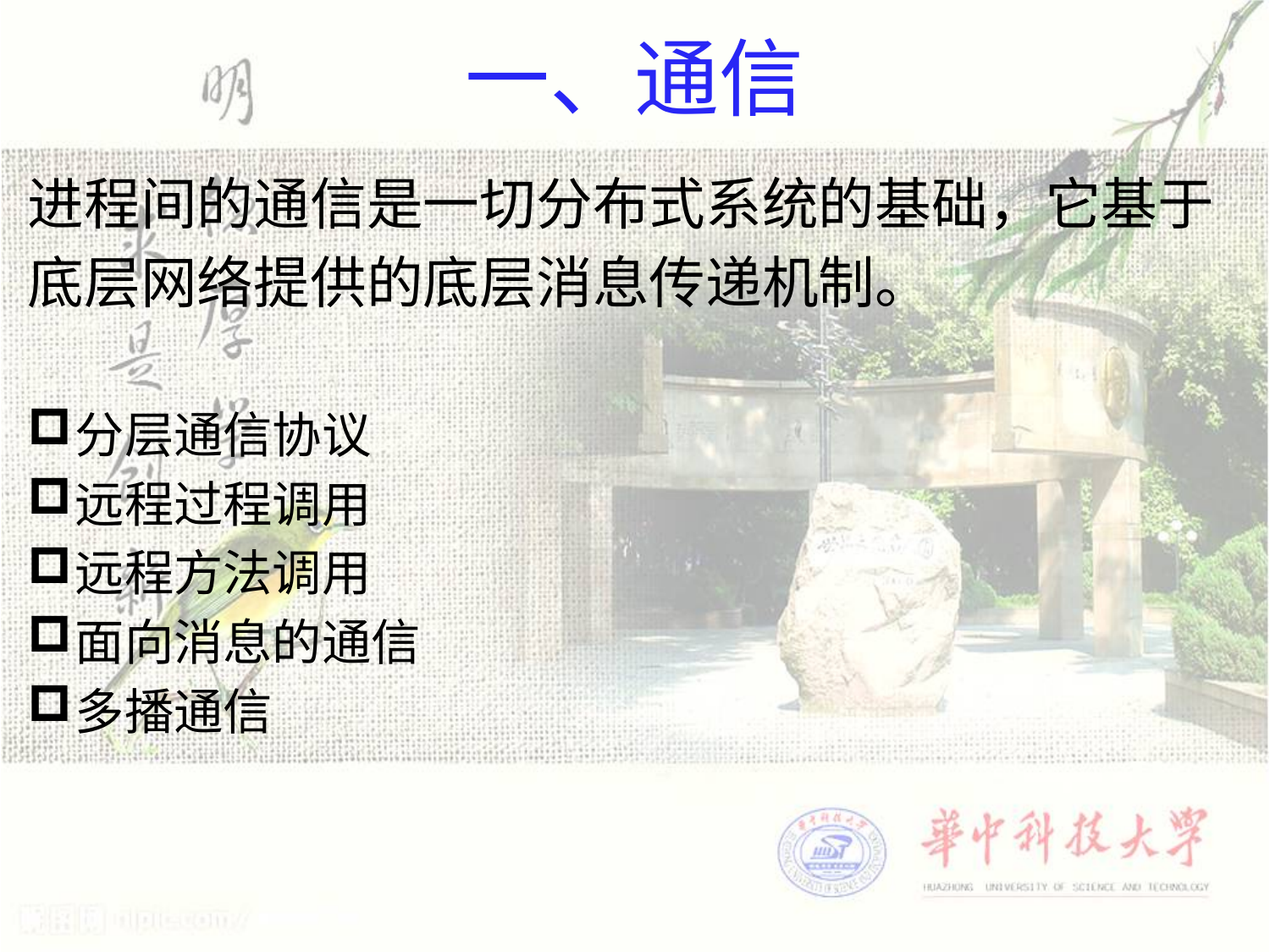

# 一、通信
进程间的通信是一切分布式系统的基础，它基于
底层网络提供的底层消息传递机制。

分层通信协议
远程过程调用
远程方法调用
面向消息的通信
多播通信